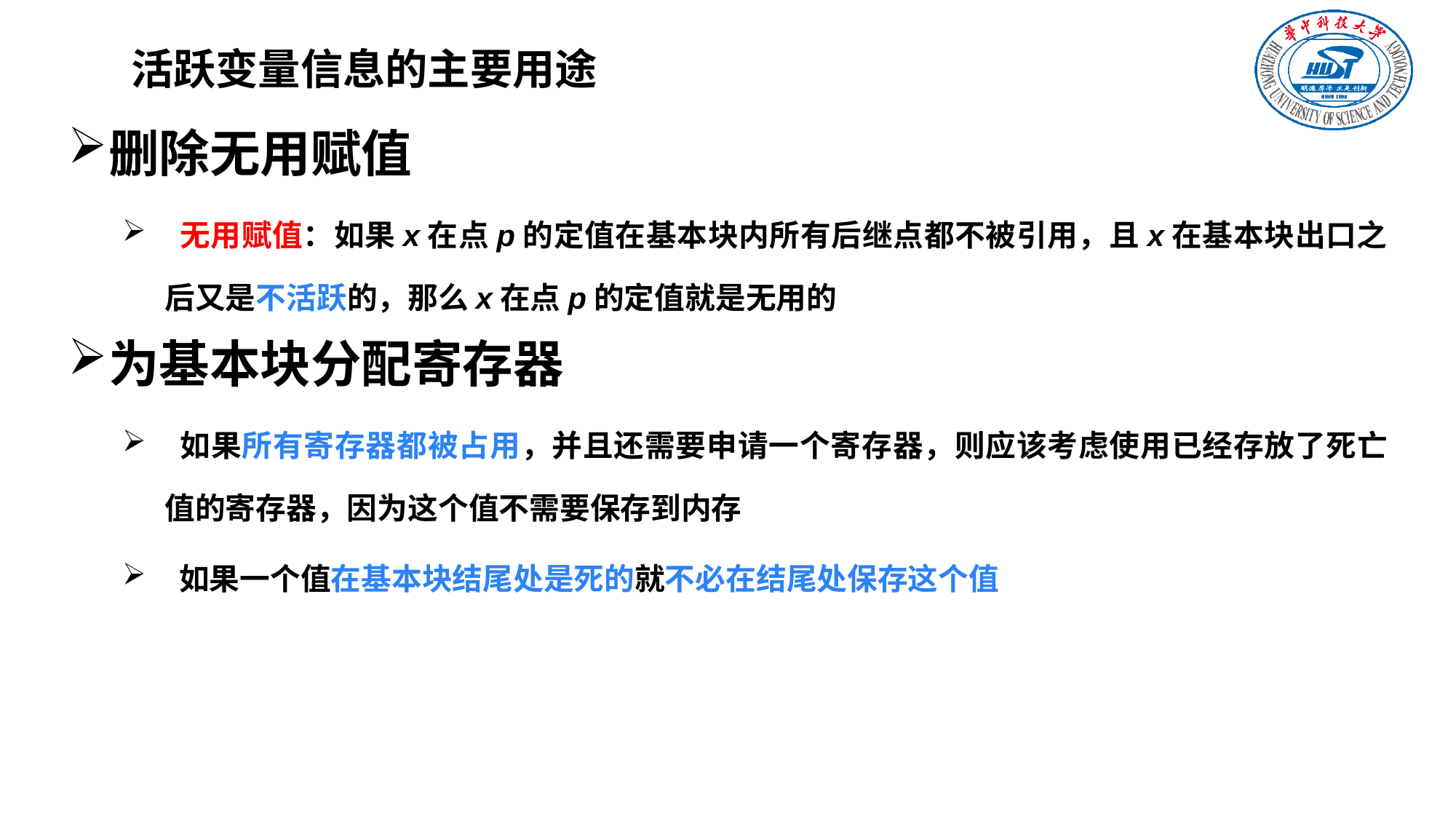

# 活跃变量信息的主要用途
删除无用赋值
 无用赋值：如果x在点p的定值在基本块内所有后继点都不被引用，且x在基本块出口之后又是不活跃的，那么x在点p的定值就是无用的
为基本块分配寄存器
 如果所有寄存器都被占用，并且还需要申请一个寄存器，则应该考虑使用已经存放了死亡值的寄存器，因为这个值不需要保存到内存
 如果一个值在基本块结尾处是死的就不必在结尾处保存这个值